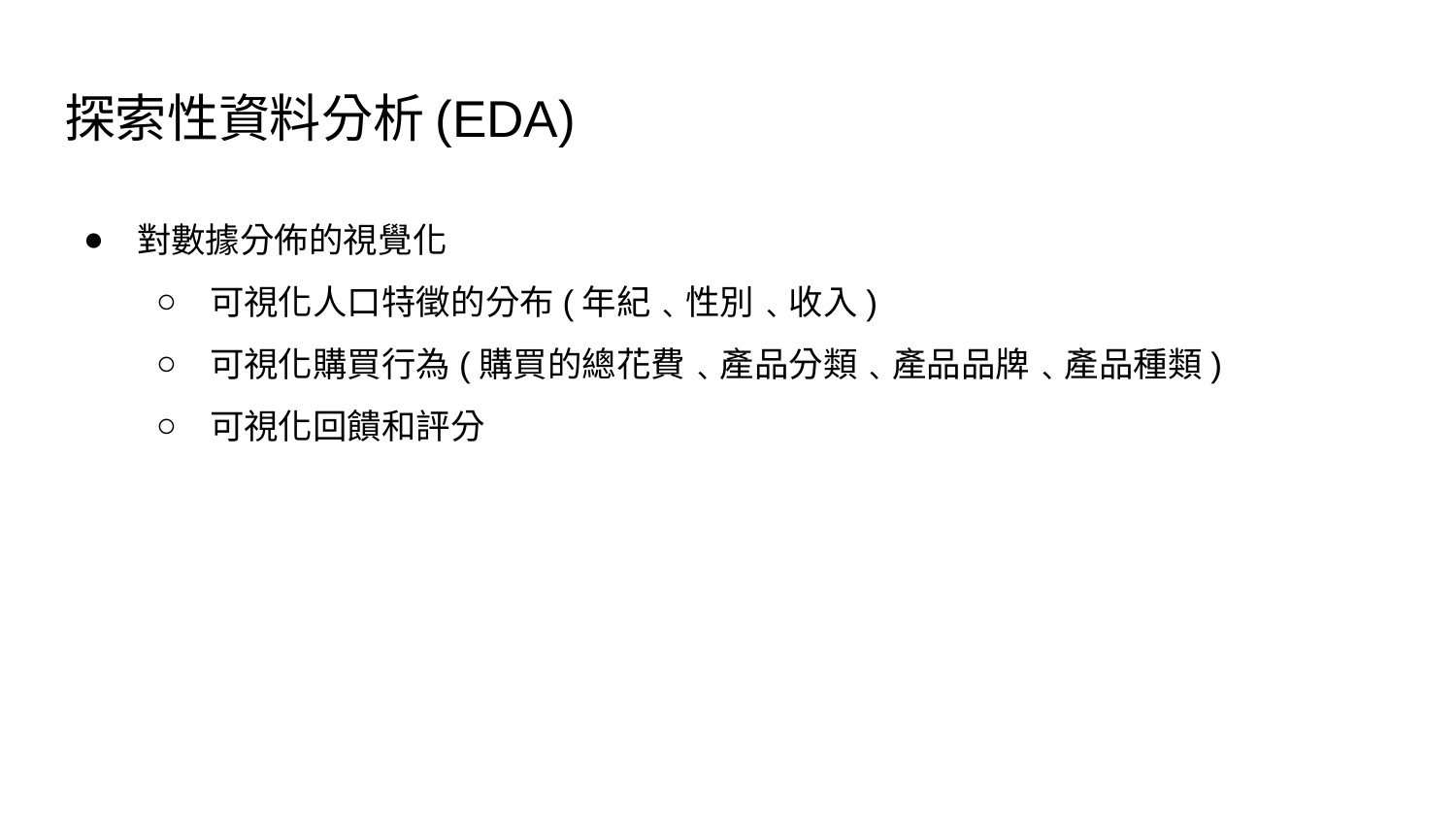

# 探索性資料分析(EDA)
對數據分佈的視覺化
可視化人口特徵的分布(年紀﹑性別﹑收入)
可視化購買行為(購買的總花費﹑產品分類﹑產品品牌﹑產品種類)
可視化回饋和評分